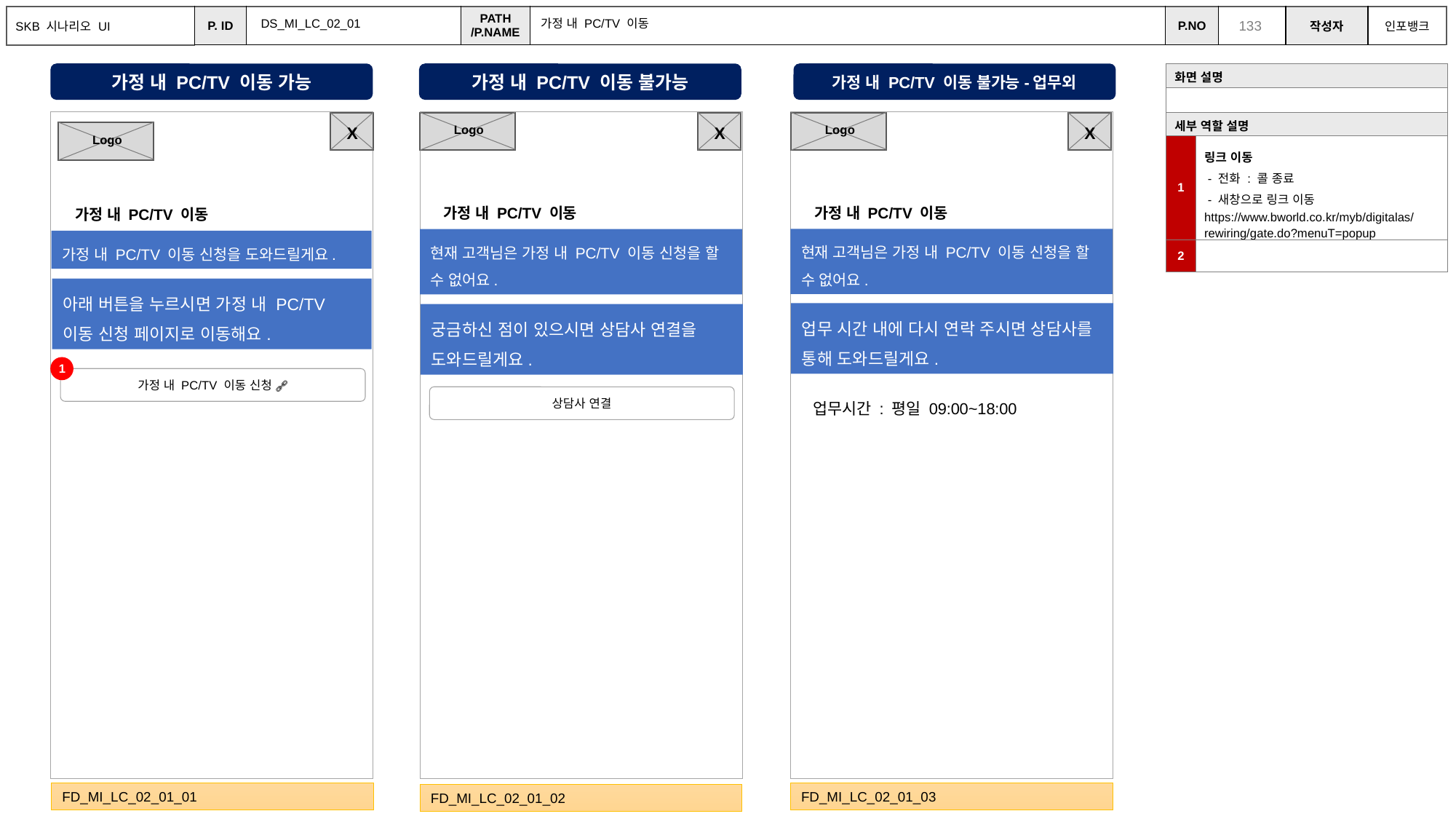

DS_MI_LC_02_01
가정 내 PC/TV 이동
가정 내 PC/TV 이동 가능
가정 내 PC/TV 이동 불가능
가정 내 PC/TV 이동 불가능-업무외
| 화면 설명 |  |
| --- | --- |
|  |  |
| 세부 역할 설명 |  |
| 1 | 링크 이동 - 전화 : 콜 종료 - 새창으로 링크 이동 https://www.bworld.co.kr/myb/digitalas/rewiring/gate.do?menuT=popup |
| 2 |  |

X

X

X

Logo

Logo

Logo
가정 내 PC/TV 이동
가정 내 PC/TV 이동
가정 내 PC/TV 이동
현재 고객님은 가정 내 PC/TV 이동 신청을 할 수 없어요.
현재 고객님은 가정 내 PC/TV 이동 신청을 할 수 없어요.
가정 내 PC/TV 이동 신청을 도와드릴게요.
아래 버튼을 누르시면 가정 내 PC/TV 이동 신청 페이지로 이동해요.
업무 시간 내에 다시 연락 주시면 상담사를 통해 도와드릴게요.
궁금하신 점이 있으시면 상담사 연결을 도와드릴게요.
1

가정 내 PC/TV 이동 신청 🔗
업무시간 : 평일 09:00~18:00

상담사 연결
FD_MI_LC_02_01_01
FD_MI_LC_02_01_03
FD_MI_LC_02_01_02